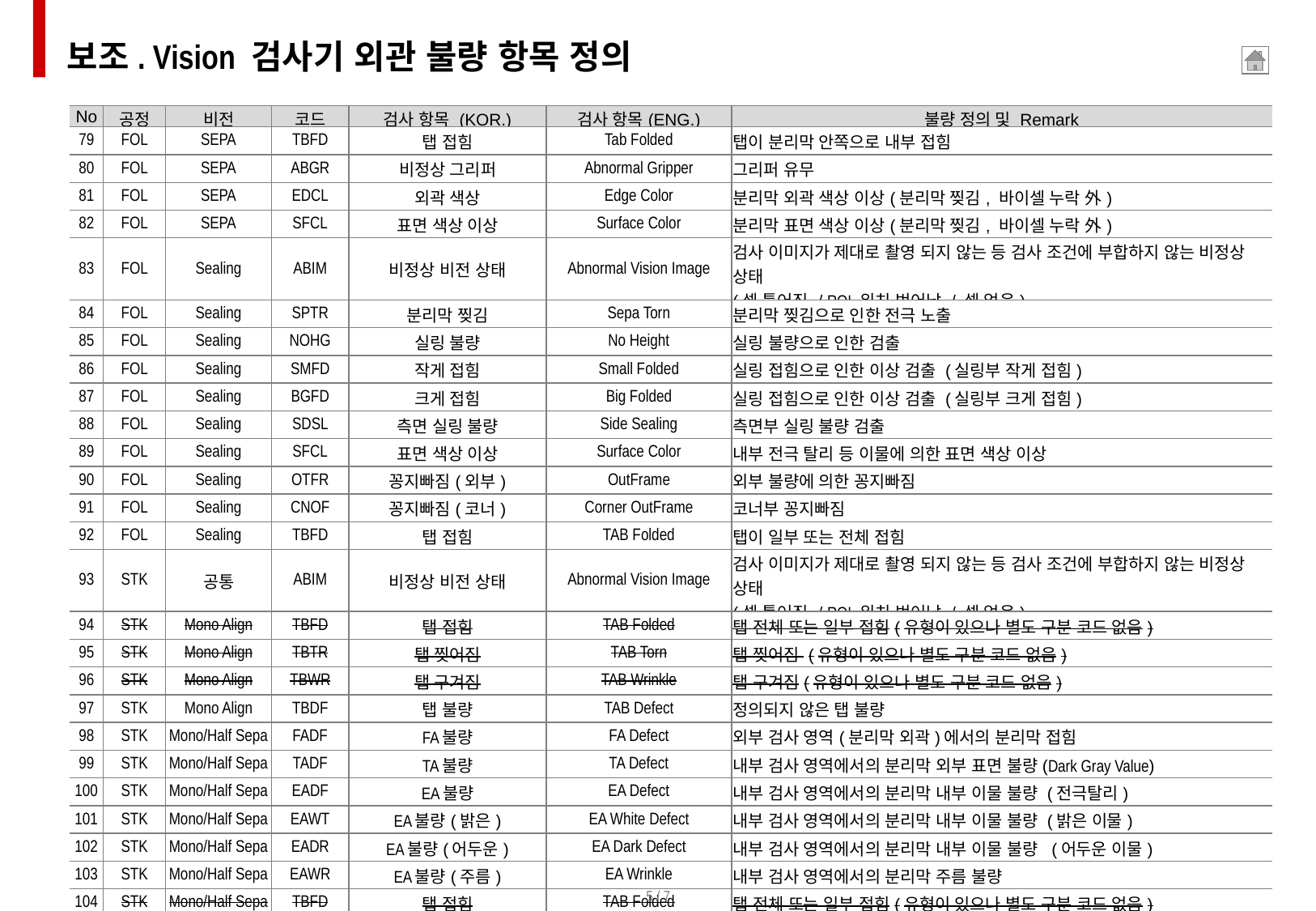

보조. Vision 검사기 외관 불량 항목 정의

| No | 공정 | 비전 | 코드 | 검사 항목 (KOR.) | 검사 항목(ENG.) | 불량 정의 및 Remark |
| --- | --- | --- | --- | --- | --- | --- |
| 79 | FOL | SEPA | TBFD | 탭 접힘 | Tab Folded | 탭이 분리막 안쪽으로 내부 접힘 |
| 80 | FOL | SEPA | ABGR | 비정상 그리퍼 | Abnormal Gripper | 그리퍼 유무 |
| 81 | FOL | SEPA | EDCL | 외곽 색상 | Edge Color | 분리막 외곽 색상 이상(분리막 찢김, 바이셀 누락 外) |
| 82 | FOL | SEPA | SFCL | 표면 색상 이상 | Surface Color | 분리막 표면 색상 이상(분리막 찢김, 바이셀 누락 外) |
| 83 | FOL | Sealing | ABIM | 비정상 비전 상태 | Abnormal Vision Image | 검사 이미지가 제대로 촬영 되지 않는 등 검사 조건에 부합하지 않는 비정상 상태 (셀 틀어짐 / ROI 위치 벗어남 / 셀 없음) |
| 84 | FOL | Sealing | SPTR | 분리막 찢김 | Sepa Torn | 분리막 찢김으로 인한 전극 노출 |
| 85 | FOL | Sealing | NOHG | 실링 불량 | No Height | 실링 불량으로 인한 검출 |
| 86 | FOL | Sealing | SMFD | 작게 접힘 | Small Folded | 실링 접힘으로 인한 이상 검출 (실링부 작게 접힘) |
| 87 | FOL | Sealing | BGFD | 크게 접힘 | Big Folded | 실링 접힘으로 인한 이상 검출 (실링부 크게 접힘) |
| 88 | FOL | Sealing | SDSL | 측면 실링 불량 | Side Sealing | 측면부 실링 불량 검출 |
| 89 | FOL | Sealing | SFCL | 표면 색상 이상 | Surface Color | 내부 전극 탈리 등 이물에 의한 표면 색상 이상 |
| 90 | FOL | Sealing | OTFR | 꽁지빠짐(외부) | OutFrame | 외부 불량에 의한 꽁지빠짐 |
| 91 | FOL | Sealing | CNOF | 꽁지빠짐(코너) | Corner OutFrame | 코너부 꽁지빠짐 |
| 92 | FOL | Sealing | TBFD | 탭 접힘 | TAB Folded | 탭이 일부 또는 전체 접힘 |
| 93 | STK | 공통 | ABIM | 비정상 비전 상태 | Abnormal Vision Image | 검사 이미지가 제대로 촬영 되지 않는 등 검사 조건에 부합하지 않는 비정상 상태 (셀 틀어짐 / ROI 위치 벗어남 / 셀 없음) |
| 94 | STK | Mono Align | TBFD | 탭 접힘 | TAB Folded | 탭 전체 또는 일부 접힘(유형이 있으나 별도 구분 코드 없음) |
| 95 | STK | Mono Align | TBTR | 탭 찢어짐 | TAB Torn | 탭 찢어짐 (유형이 있으나 별도 구분 코드 없음) |
| 96 | STK | Mono Align | TBWR | 탭 구겨짐 | TAB Wrinkle | 탭 구겨짐(유형이 있으나 별도 구분 코드 없음) |
| 97 | STK | Mono Align | TBDF | 탭 불량 | TAB Defect | 정의되지 않은 탭 불량 |
| 98 | STK | Mono/Half Sepa | FADF | FA불량 | FA Defect | 외부 검사 영역(분리막 외곽)에서의 분리막 접힘 |
| 99 | STK | Mono/Half Sepa | TADF | TA불량 | TA Defect | 내부 검사 영역에서의 분리막 외부 표면 불량(Dark Gray Value) |
| 100 | STK | Mono/Half Sepa | EADF | EA불량 | EA Defect | 내부 검사 영역에서의 분리막 내부 이물 불량 (전극탈리) |
| 101 | STK | Mono/Half Sepa | EAWT | EA불량(밝은) | EA White Defect | 내부 검사 영역에서의 분리막 내부 이물 불량 (밝은 이물) |
| 102 | STK | Mono/Half Sepa | EADR | EA불량(어두운) | EA Dark Defect | 내부 검사 영역에서의 분리막 내부 이물 불량 (어두운 이물) |
| 103 | STK | Mono/Half Sepa | EAWR | EA불량(주름) | EA Wrinkle | 내부 검사 영역에서의 분리막 주름 불량 |
| 104 | STK | Mono/Half Sepa | TBFD | 탭 접힘 | TAB Folded | 탭 전체 또는 일부 접힘(유형이 있으나 별도 구분 코드 없음) |
5 / 7